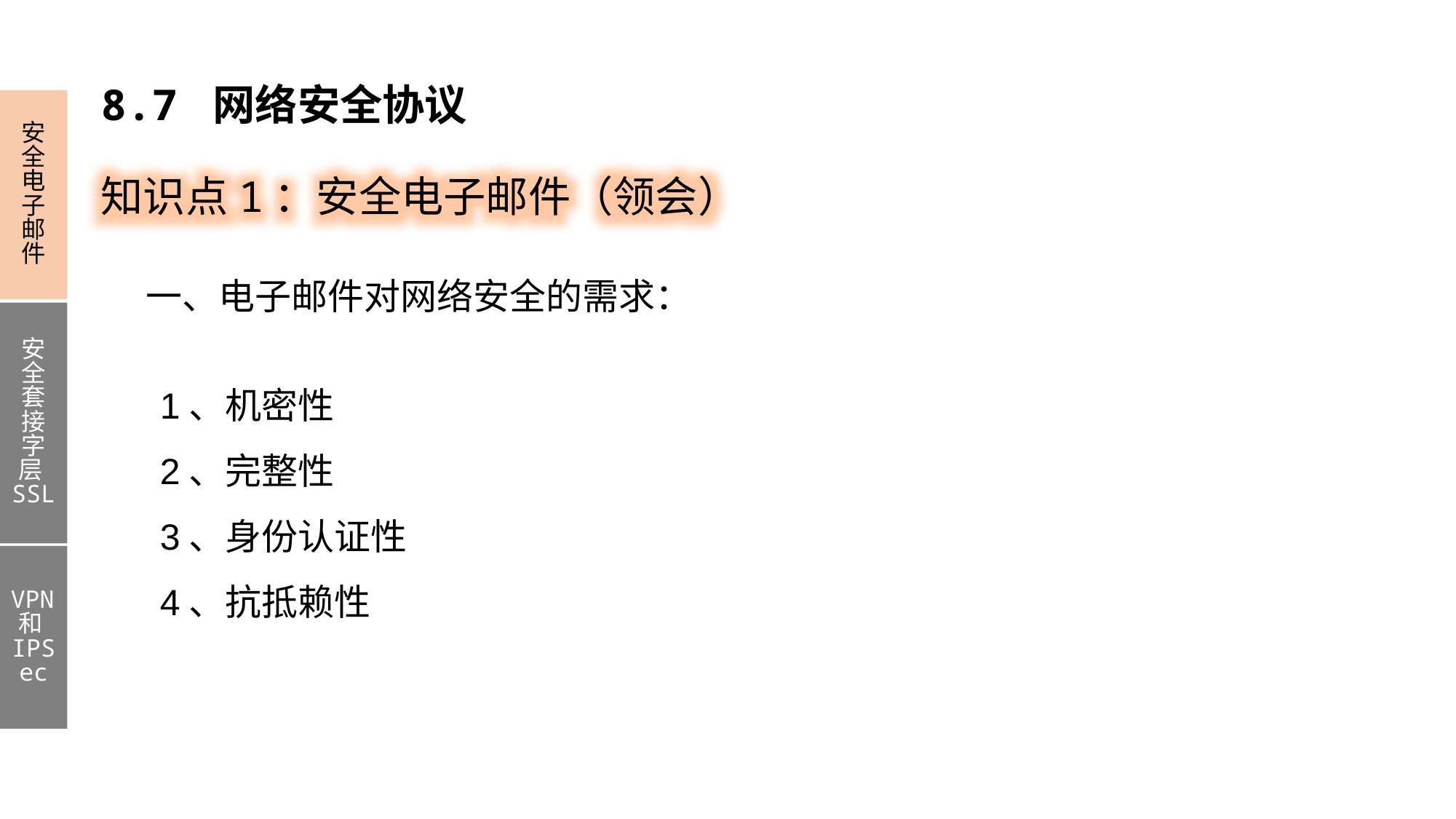

8.7 网络安全协议
安全电子邮件
安全套接字层SSL
VPN和IPSec
知识点1：安全电子邮件（领会）
一、电子邮件对网络安全的需求：
1、机密性
2、完整性
3、身份认证性
4、抗抵赖性